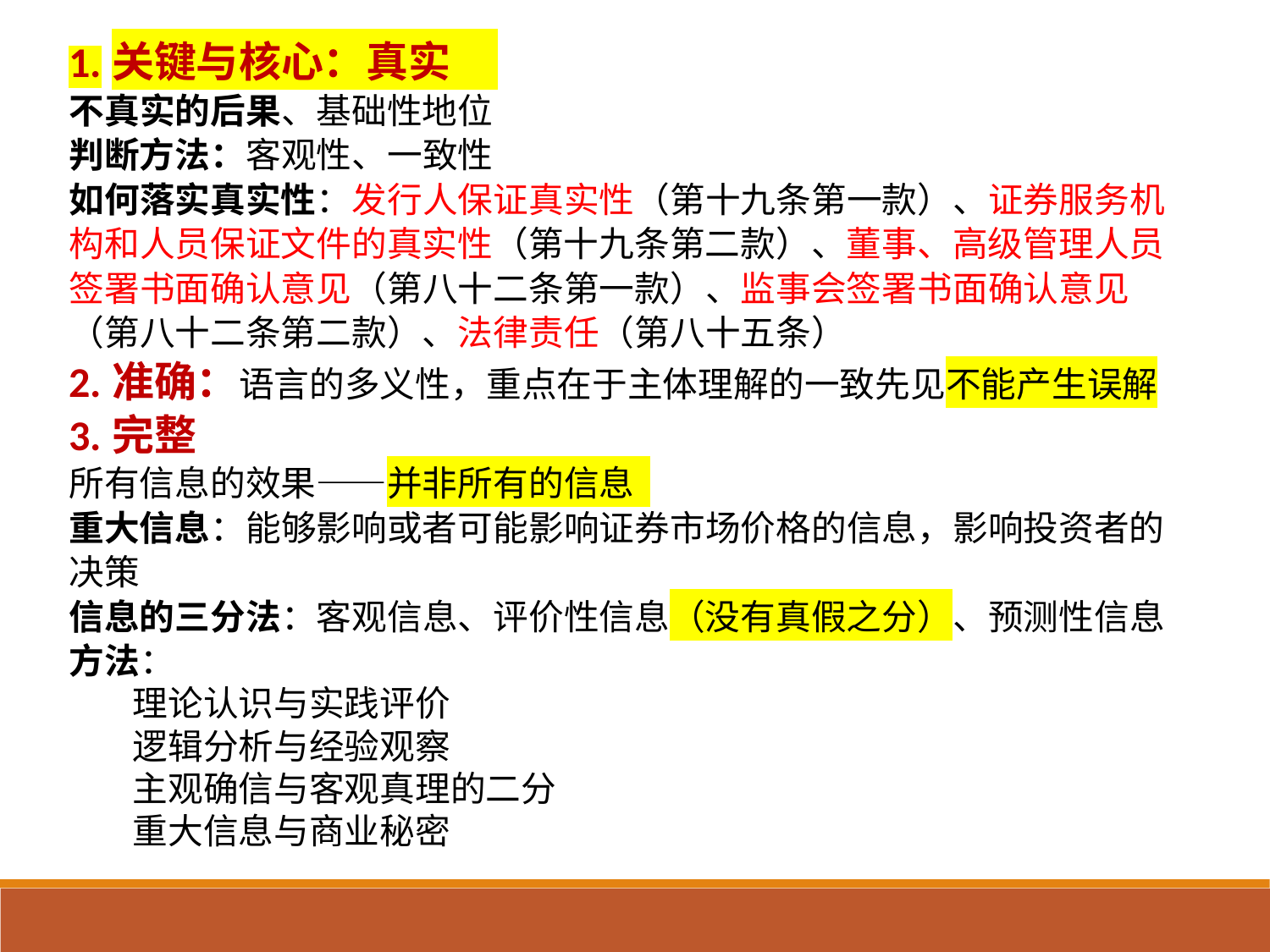

1.关键与核心：真实
不真实的后果、基础性地位
判断方法：客观性、一致性
如何落实真实性：发行人保证真实性（第十九条第一款）、证券服务机构和人员保证文件的真实性（第十九条第二款）、董事、高级管理人员签署书面确认意见（第八十二条第一款）、监事会签署书面确认意见（第八十二条第二款）、法律责任（第八十五条）
2.准确：语言的多义性，重点在于主体理解的一致先见不能产生误解
3.完整
所有信息的效果——并非所有的信息
重大信息：能够影响或者可能影响证券市场价格的信息，影响投资者的决策
信息的三分法：客观信息、评价性信息（没有真假之分）、预测性信息方法：
理论认识与实践评价
逻辑分析与经验观察
主观确信与客观真理的二分
重大信息与商业秘密